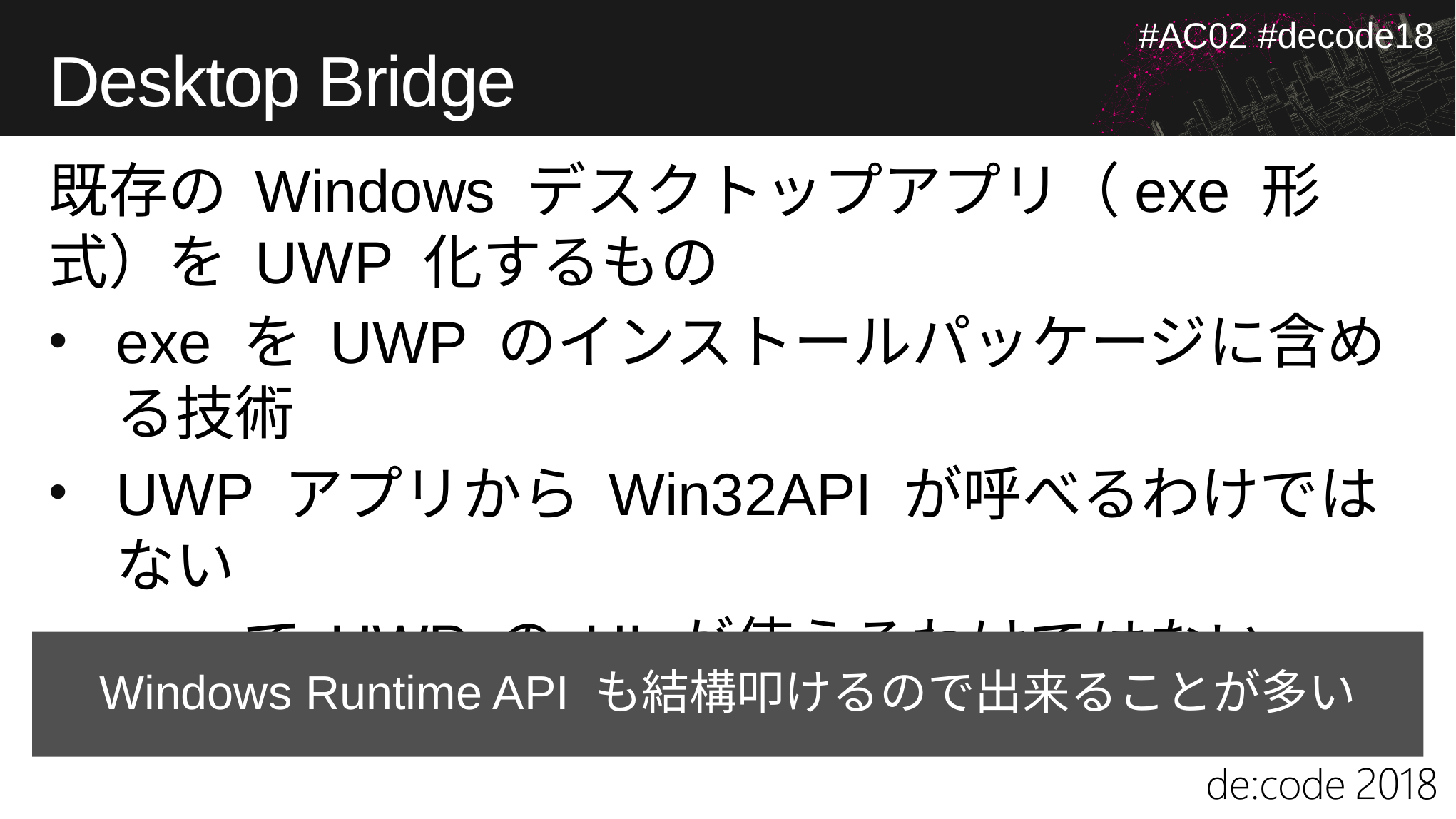

# Desktop Bridge
既存の Windows デスクトップアプリ（exe 形式）を UWP 化するもの
exe を UWP のインストールパッケージに含める技術
UWP アプリから Win32API が呼べるわけではない
exe で UWP の UI が使えるわけではない
UWP と同じ展開方法が可能
Windows Runtime API も結構叩けるので出来ることが多い